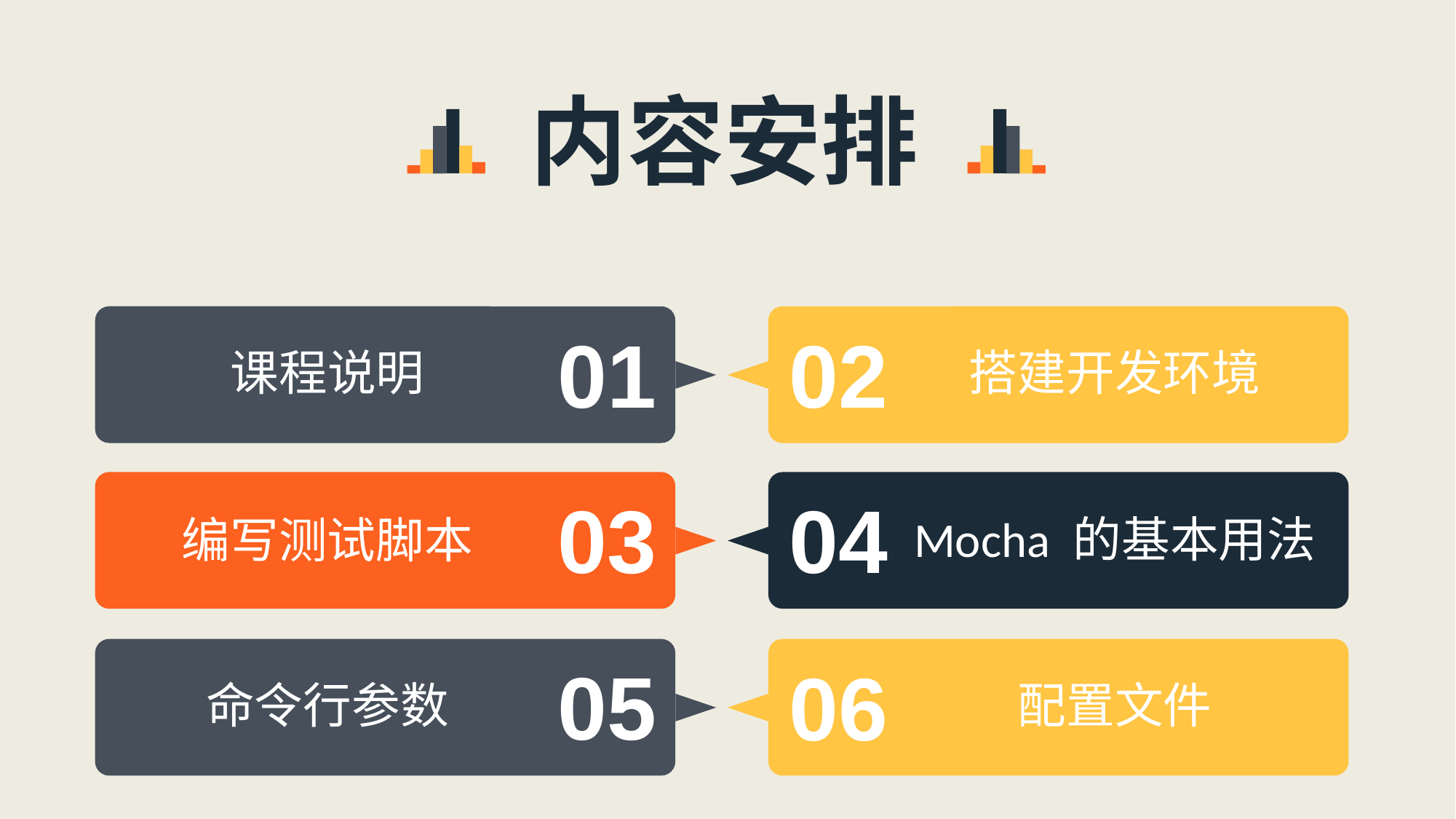

内容安排

01
02
课程说明
搭建开发环境

03
04
Mocha 的基本用法
编写测试脚本

05
06
命令行参数
配置文件